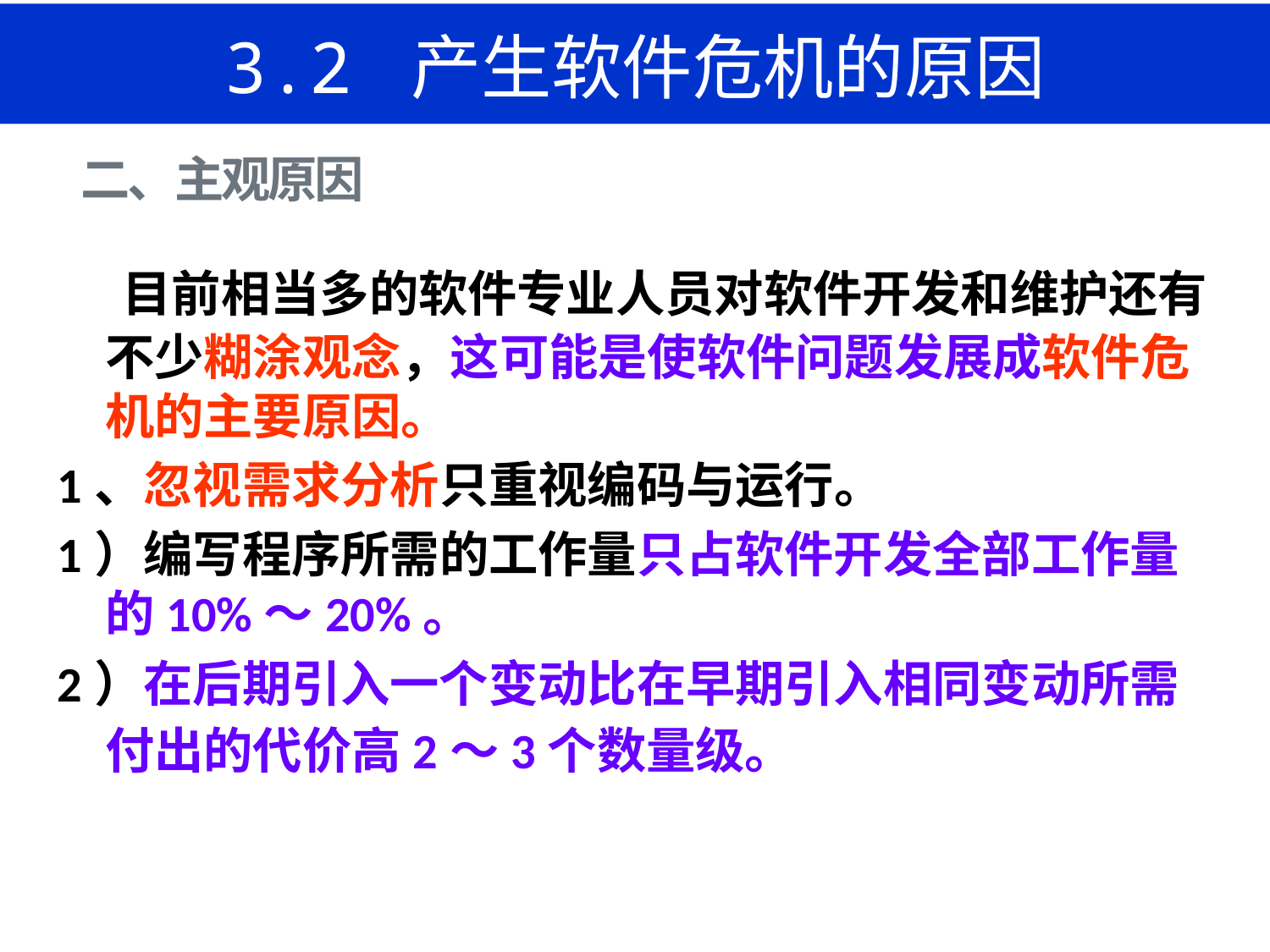

# 3.2 产生软件危机的原因

   目前相当多的软件专业人员对软件开发和维护还有不少糊涂观念，这可能是使软件问题发展成软件危机的主要原因。
1、忽视需求分析只重视编码与运行。
1）编写程序所需的工作量只占软件开发全部工作量的10%～20%。
2）在后期引入一个变动比在早期引入相同变动所需付出的代价高2～3个数量级。
二、主观原因